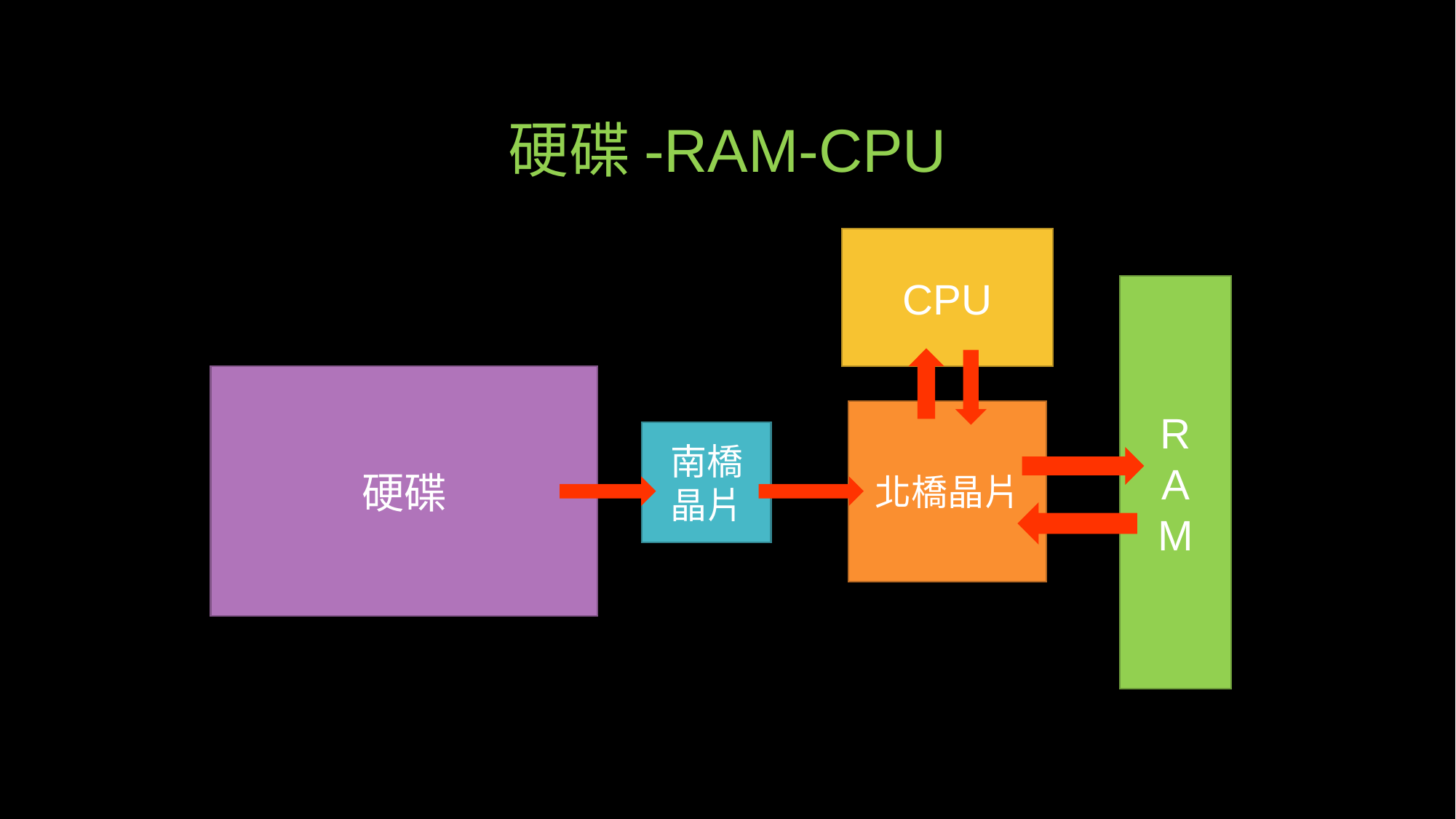

# 硬碟-RAM-CPU

CPU
R
A
M

硬碟

北橋晶片
南橋晶片